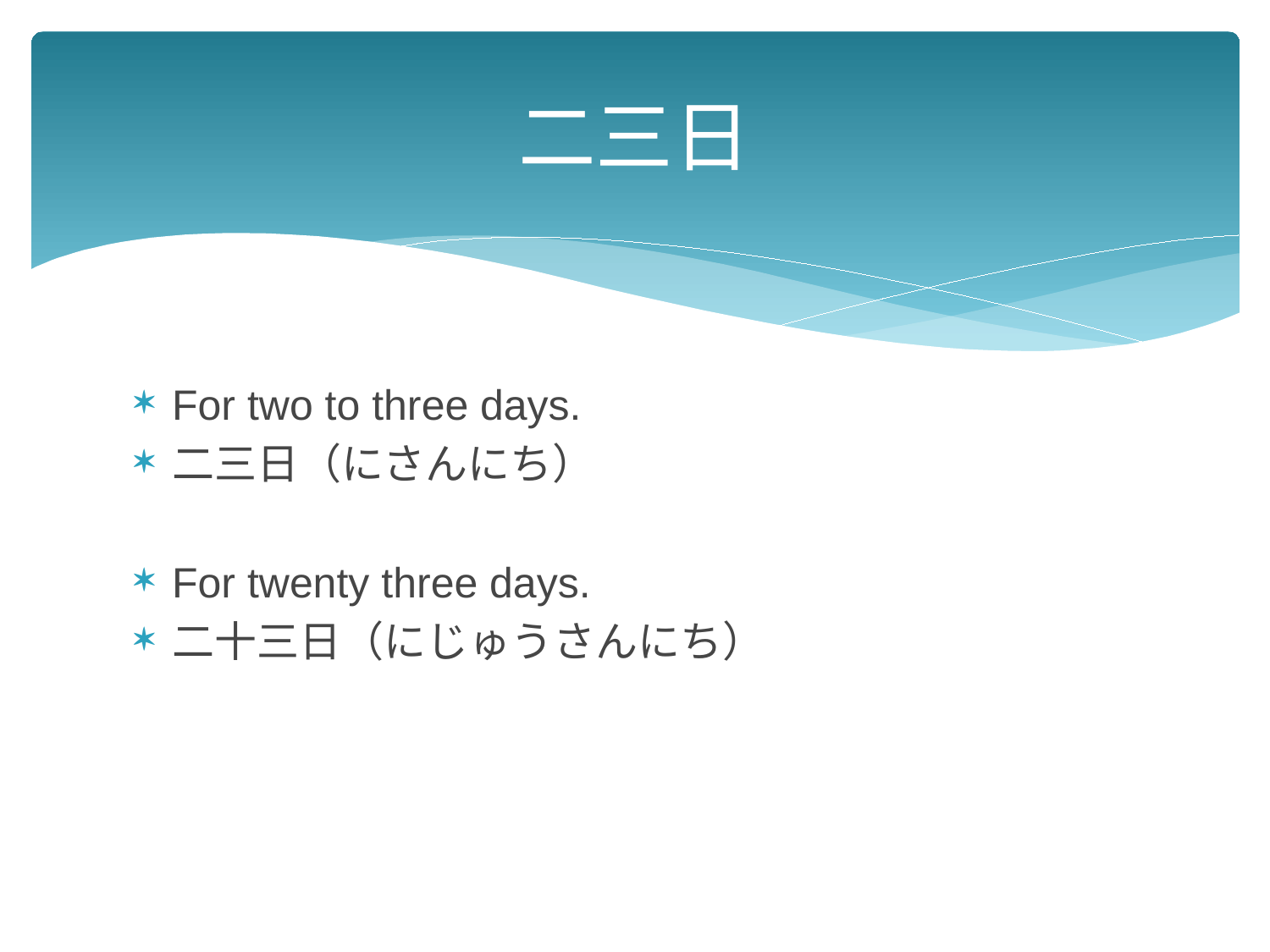

# 二三日
For two to three days.
二三日（にさんにち）

For twenty three days.
二十三日（にじゅうさんにち）